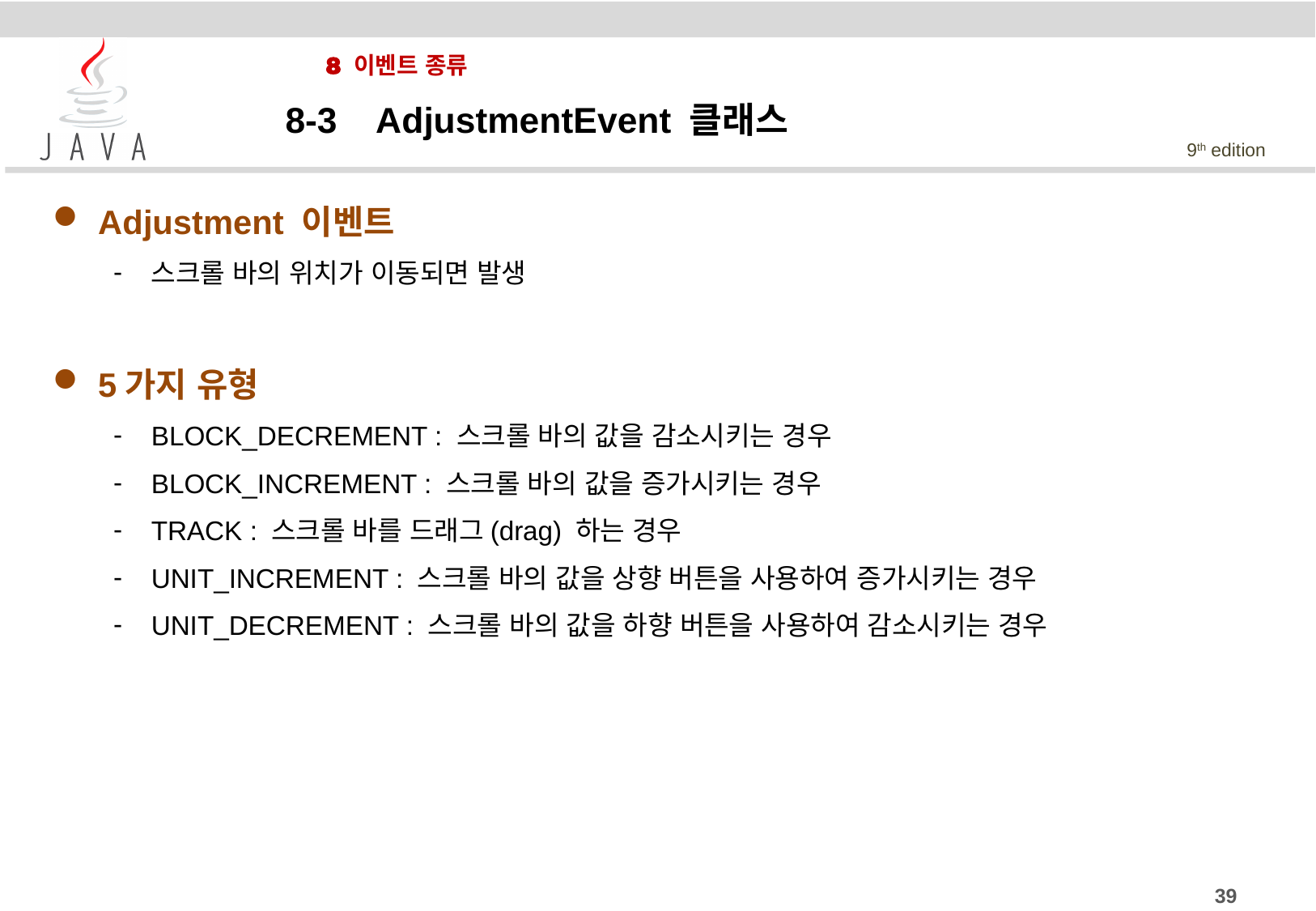

# 8 이벤트 종류
8-3    AdjustmentEvent 클래스
Adjustment 이벤트
스크롤 바의 위치가 이동되면 발생

5가지 유형
BLOCK_DECREMENT : 스크롤 바의 값을 감소시키는 경우
BLOCK_INCREMENT : 스크롤 바의 값을 증가시키는 경우
TRACK : 스크롤 바를 드래그(drag) 하는 경우
UNIT_INCREMENT : 스크롤 바의 값을 상향 버튼을 사용하여 증가시키는 경우
UNIT_DECREMENT : 스크롤 바의 값을 하향 버튼을 사용하여 감소시키는 경우
39